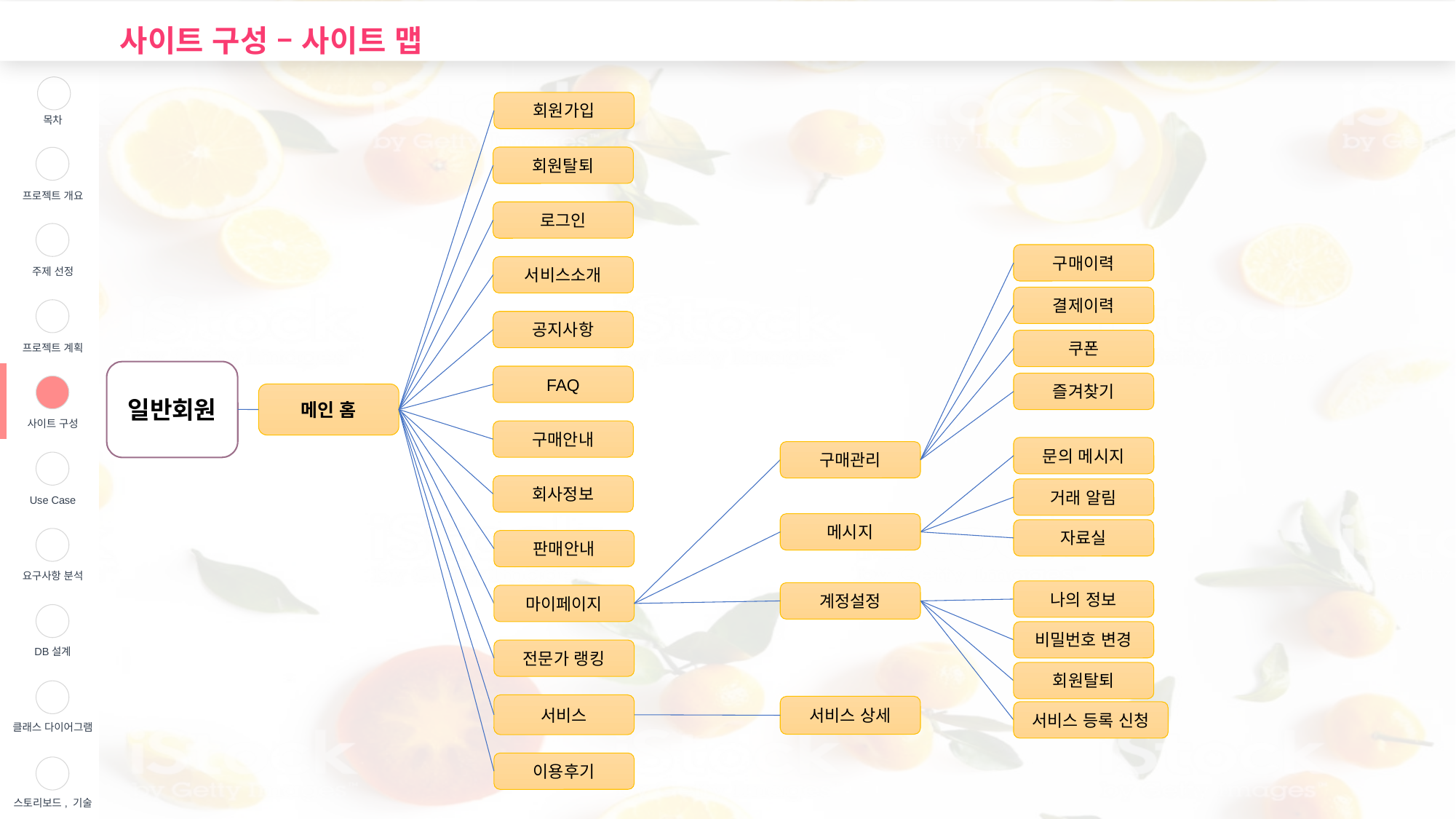

사이트 구성 – 사이트 맵
|  | 목차 |
| --- | --- |
|  | 프로젝트 개요 |
|  | 주제 선정 |
|  | 프로젝트 계획 |
|  | 사이트 구성 |
|  | Use Case |
|  | 요구사항 분석 |
|  | DB설계 |
|  | 클래스 다이어그램 |
|  | 스토리보드, 기술 |

회원가입
회원탈퇴

로그인

구매이력
서비스소개
결제이력

공지사항
쿠폰
일반회원
FAQ
즐겨찾기

메인 홈
구매안내
문의 메시지
구매관리

회사정보
거래 알림
메시지
자료실

판매안내
나의 정보
계정설정
마이페이지

비밀번호 변경
전문가 랭킹
회원탈퇴

서비스
서비스 상세
서비스 등록 신청
이용후기